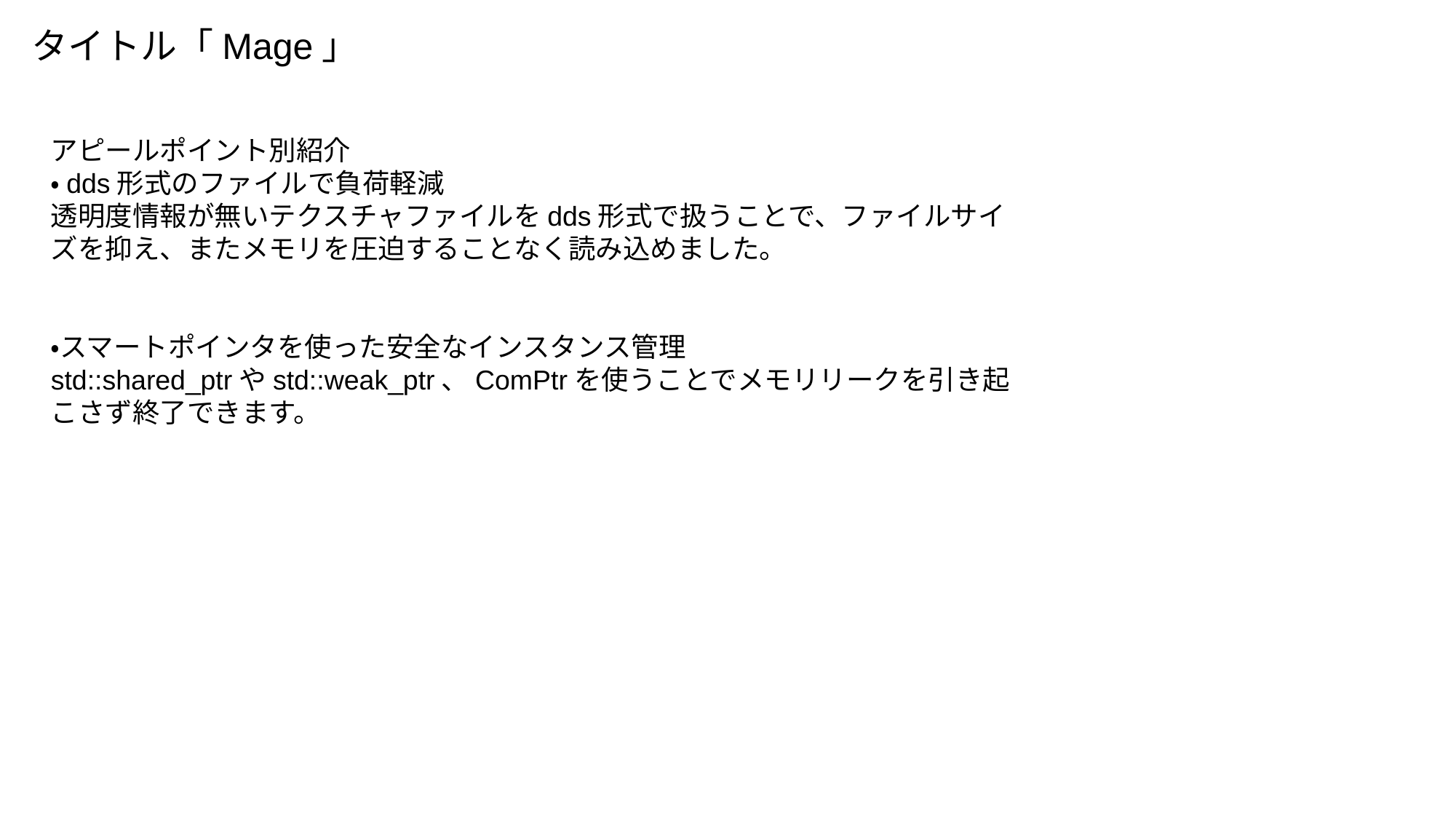

タイトル「Mage」

アピールポイント別紹介
・dds形式のファイルで負荷軽減
透明度情報が無いテクスチャファイルをdds形式で扱うことで、ファイルサイズを抑え、またメモリを圧迫することなく読み込めました。

・スマートポインタを使った安全なインスタンス管理
std::shared_ptrやstd::weak_ptr、ComPtrを使うことでメモリリークを引き起こさず終了できます。